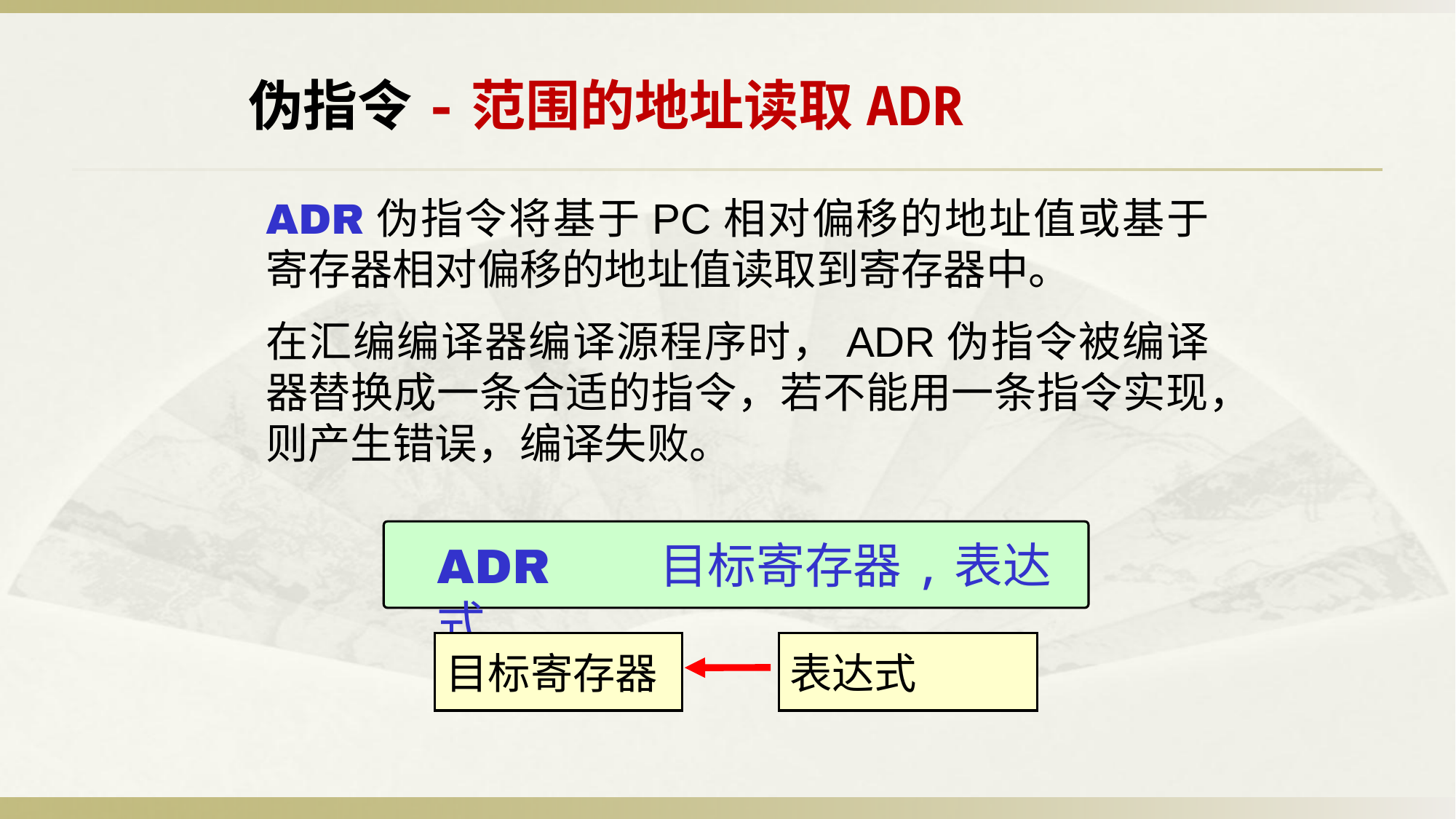

伪指令-范围的地址读取ADR
ADR伪指令将基于PC相对偏移的地址值或基于寄存器相对偏移的地址值读取到寄存器中。
在汇编编译器编译源程序时，ADR伪指令被编译器替换成一条合适的指令，若不能用一条指令实现，则产生错误，编译失败。

ADR      目标寄存器,表达式
目标寄存器
表达式